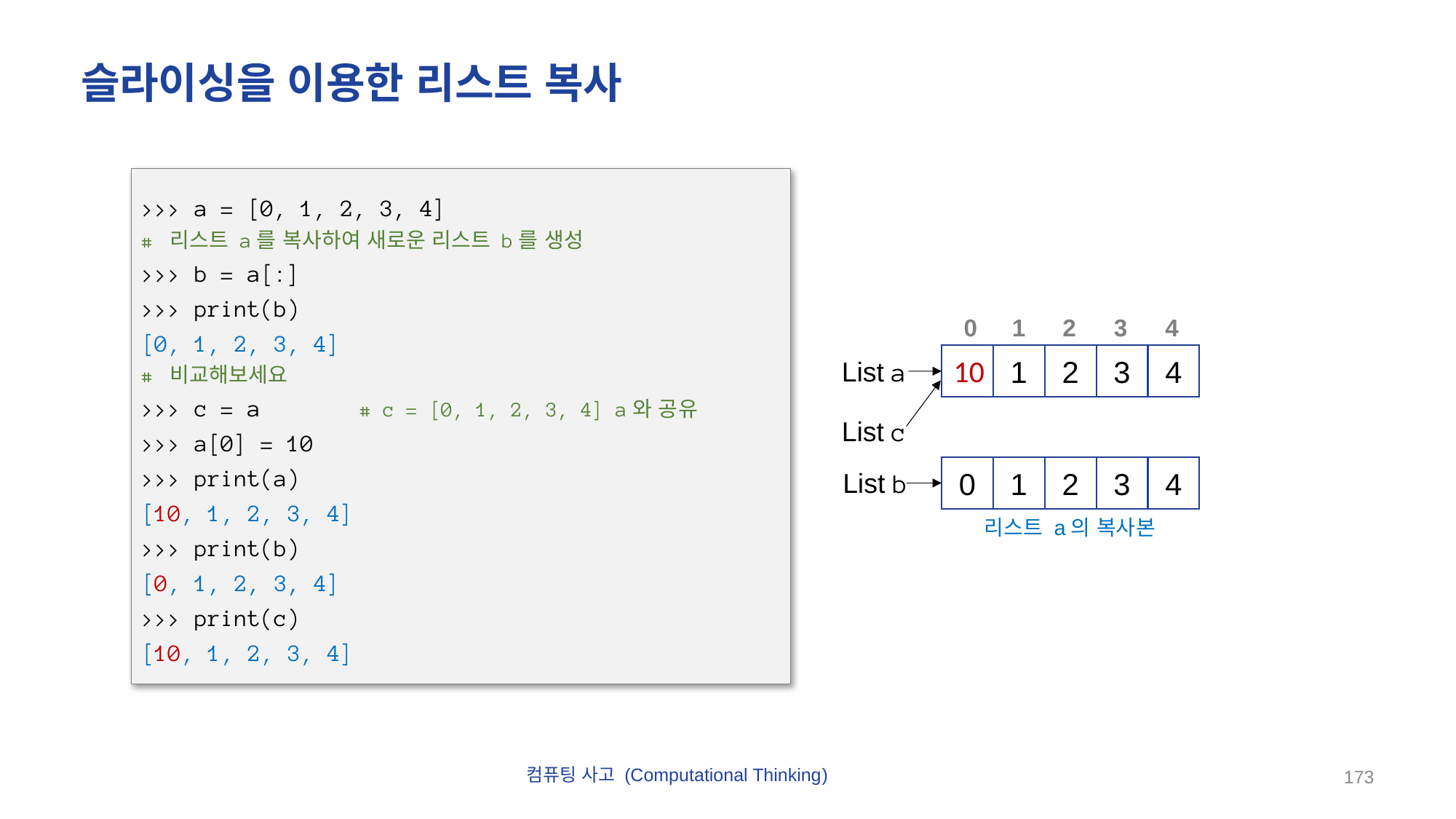

# 슬라이싱을 이용한 리스트 복사
>>> a = [0, 1, 2, 3, 4]
# 리스트 a를 복사하여 새로운 리스트 b를 생성
>>> b = a[:]
>>> print(b)
[0, 1, 2, 3, 4]
# 비교해보세요
>>> c = a	# c = [0, 1, 2, 3, 4] a와 공유
>>> a[0] = 10
>>> print(a)
[10, 1, 2, 3, 4]
>>> print(b)
[0, 1, 2, 3, 4]
>>> print(c)
[10, 1, 2, 3, 4]
4
3
2
1
0

1
2
3
4
List a
10
List c
0
1
2
3
4
List b
리스트 a의 복사본